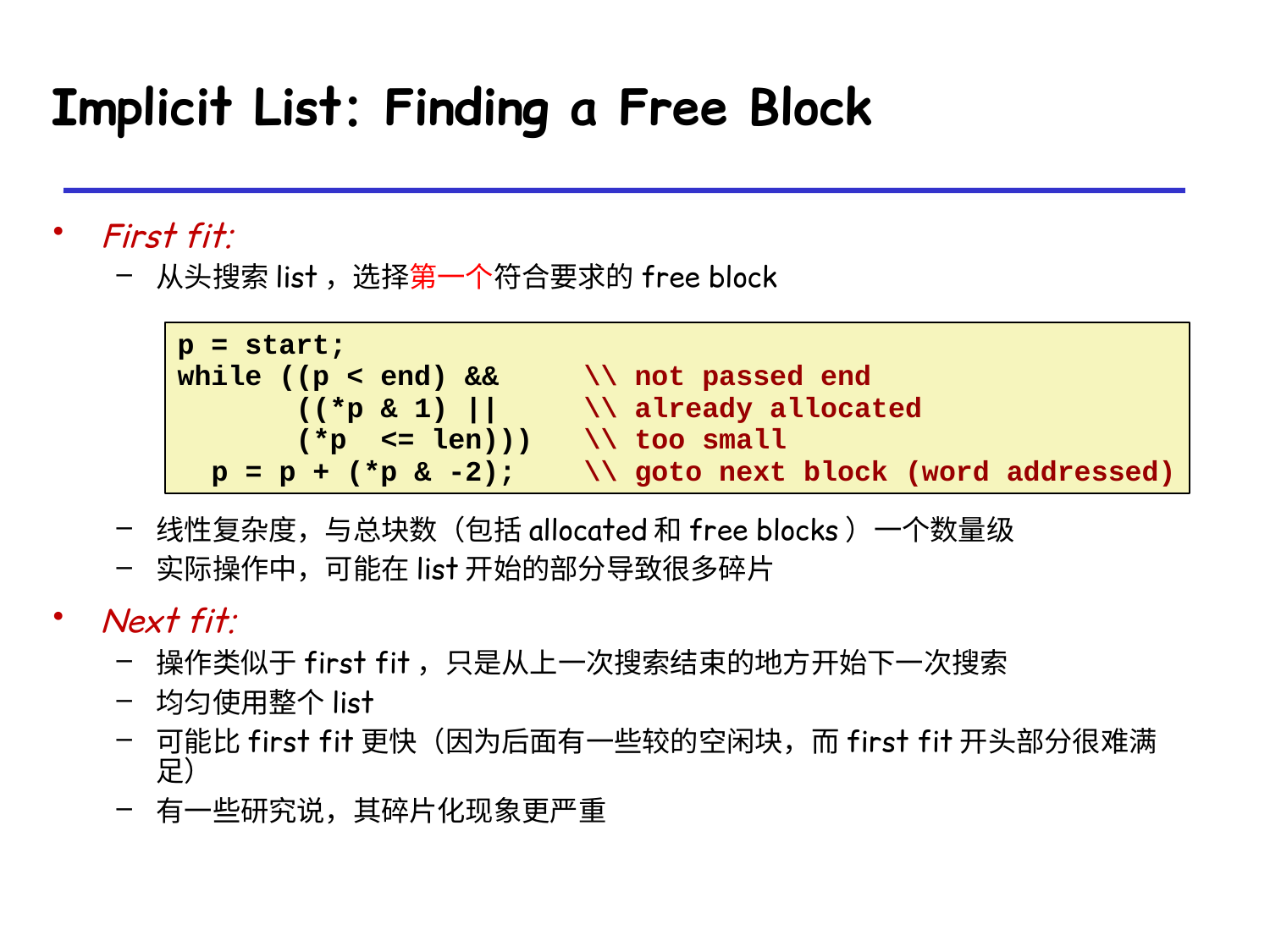

# Implicit List: Finding a Free Block
First fit:
从头搜索list，选择第一个符合要求的free block

线性复杂度，与总块数（包括allocated和free blocks）一个数量级
实际操作中，可能在list开始的部分导致很多碎片
Next fit:
操作类似于first fit，只是从上一次搜索结束的地方开始下一次搜索
均匀使用整个list
可能比first fit更快（因为后面有一些较的空闲块，而first fit开头部分很难满足）
有一些研究说，其碎片化现象更严重
p = start;
while ((p < end) &&     \\ not passed end
       ((*p & 1) ||     \\ already allocated
       (*p  <= len)))   \\ too small
  p = p + (*p & -2);    \\ goto next block (word addressed)